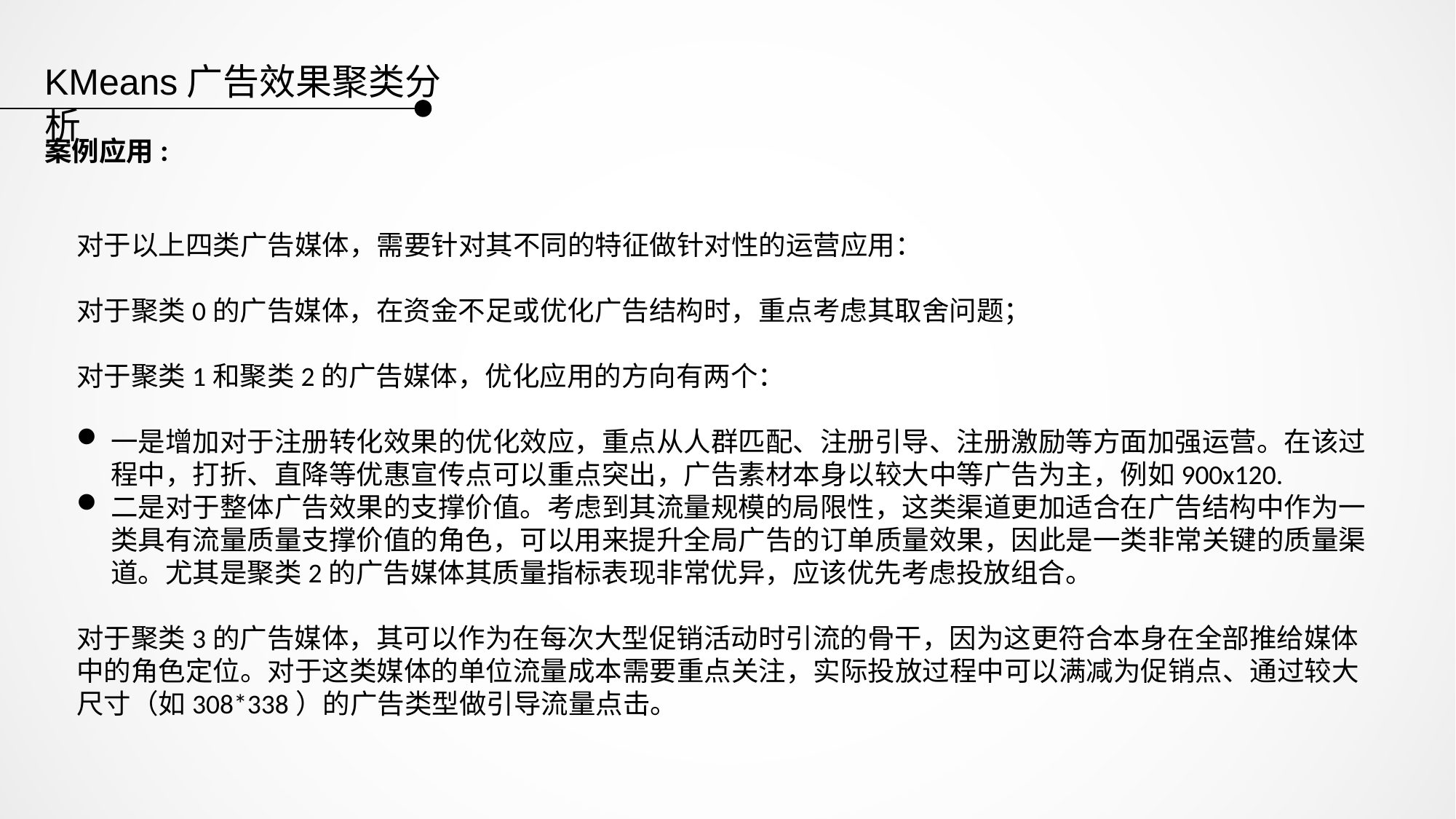

KMeans广告效果聚类分析

案例应用:
对于以上四类广告媒体，需要针对其不同的特征做针对性的运营应用：

对于聚类0的广告媒体，在资金不足或优化广告结构时，重点考虑其取舍问题；

对于聚类1和聚类2的广告媒体，优化应用的方向有两个：

一是增加对于注册转化效果的优化效应，重点从人群匹配、注册引导、注册激励等方面加强运营。在该过程中，打折、直降等优惠宣传点可以重点突出，广告素材本身以较大中等广告为主，例如900x120.
二是对于整体广告效果的支撑价值。考虑到其流量规模的局限性，这类渠道更加适合在广告结构中作为一类具有流量质量支撑价值的角色，可以用来提升全局广告的订单质量效果，因此是一类非常关键的质量渠道。尤其是聚类2的广告媒体其质量指标表现非常优异，应该优先考虑投放组合。
对于聚类3的广告媒体，其可以作为在每次大型促销活动时引流的骨干，因为这更符合本身在全部推给媒体中的角色定位。对于这类媒体的单位流量成本需要重点关注，实际投放过程中可以满减为促销点、通过较大尺寸（如308*338）的广告类型做引导流量点击。